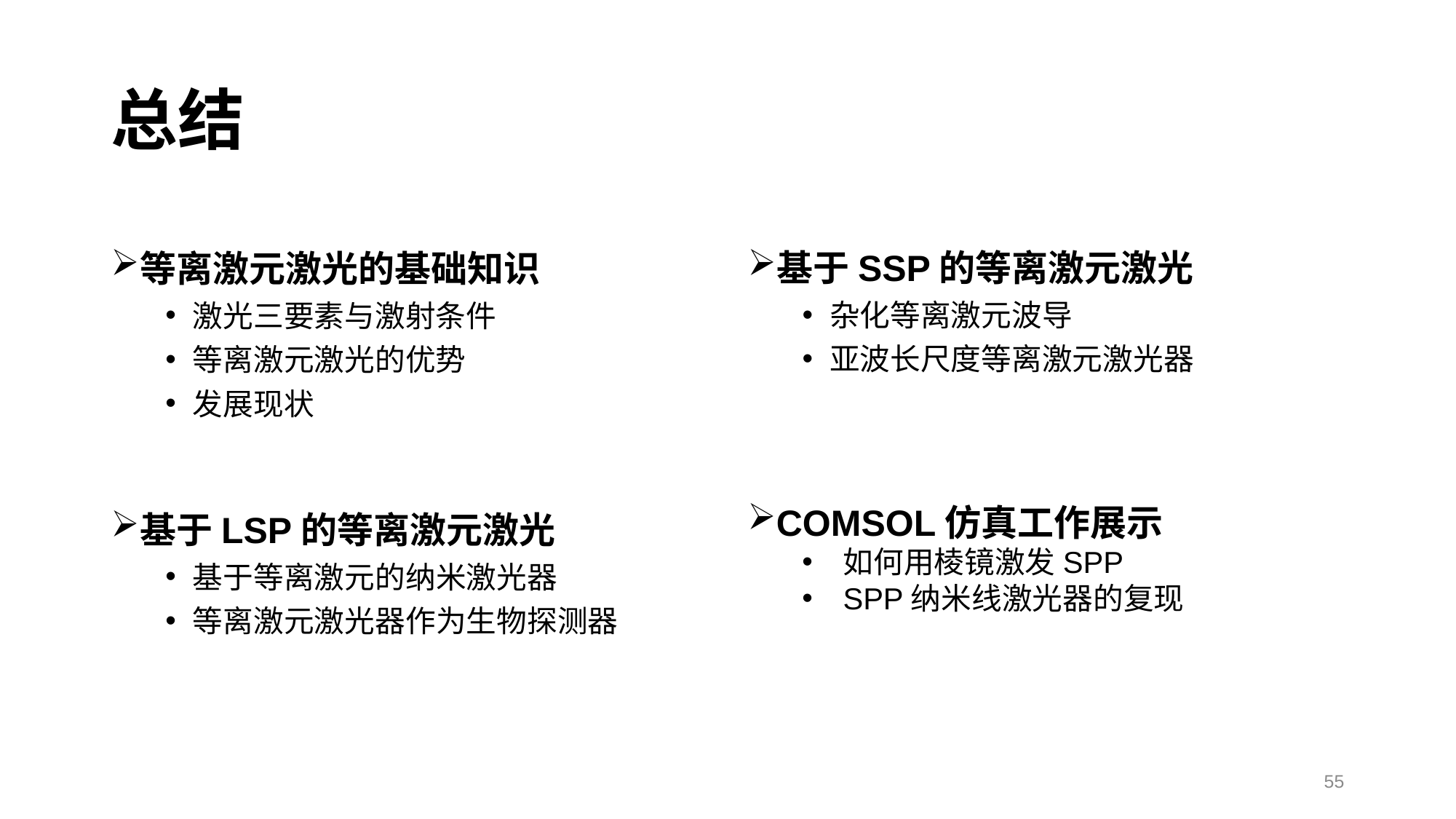

# 总结
基于SSP的等离激元激光
杂化等离激元波导
亚波长尺度等离激元激光器
等离激元激光的基础知识
激光三要素与激射条件
等离激元激光的优势
发展现状
COMSOL仿真工作展示
如何用棱镜激发SPP
SPP纳米线激光器的复现
基于LSP的等离激元激光
基于等离激元的纳米激光器
等离激元激光器作为生物探测器
55